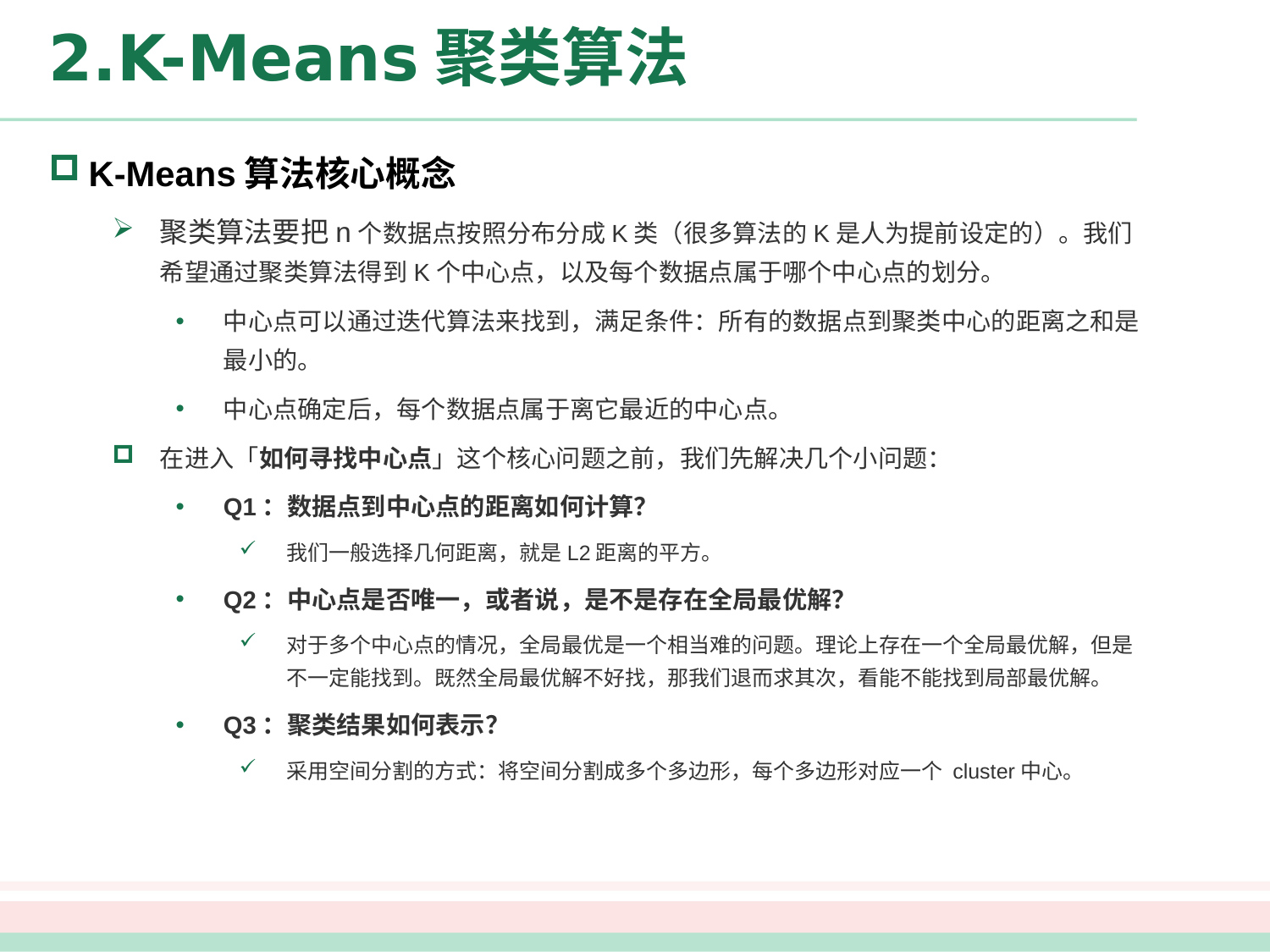

# 2.K-Means聚类算法
K-Means算法核心概念
聚类算法要把n个数据点按照分布分成K类（很多算法的K是人为提前设定的）。我们希望通过聚类算法得到K个中心点，以及每个数据点属于哪个中心点的划分。
中心点可以通过迭代算法来找到，满足条件：所有的数据点到聚类中心的距离之和是最小的。
中心点确定后，每个数据点属于离它最近的中心点。
在进入「如何寻找中心点」这个核心问题之前，我们先解决几个小问题：
Q1：数据点到中心点的距离如何计算？
我们一般选择几何距离，就是L2距离的平方。
Q2：中心点是否唯一，或者说，是不是存在全局最优解？
对于多个中心点的情况，全局最优是一个相当难的问题。理论上存在一个全局最优解，但是不一定能找到。既然全局最优解不好找，那我们退而求其次，看能不能找到局部最优解。
Q3：聚类结果如何表示？
采用空间分割的方式：将空间分割成多个多边形，每个多边形对应一个 cluster中心。